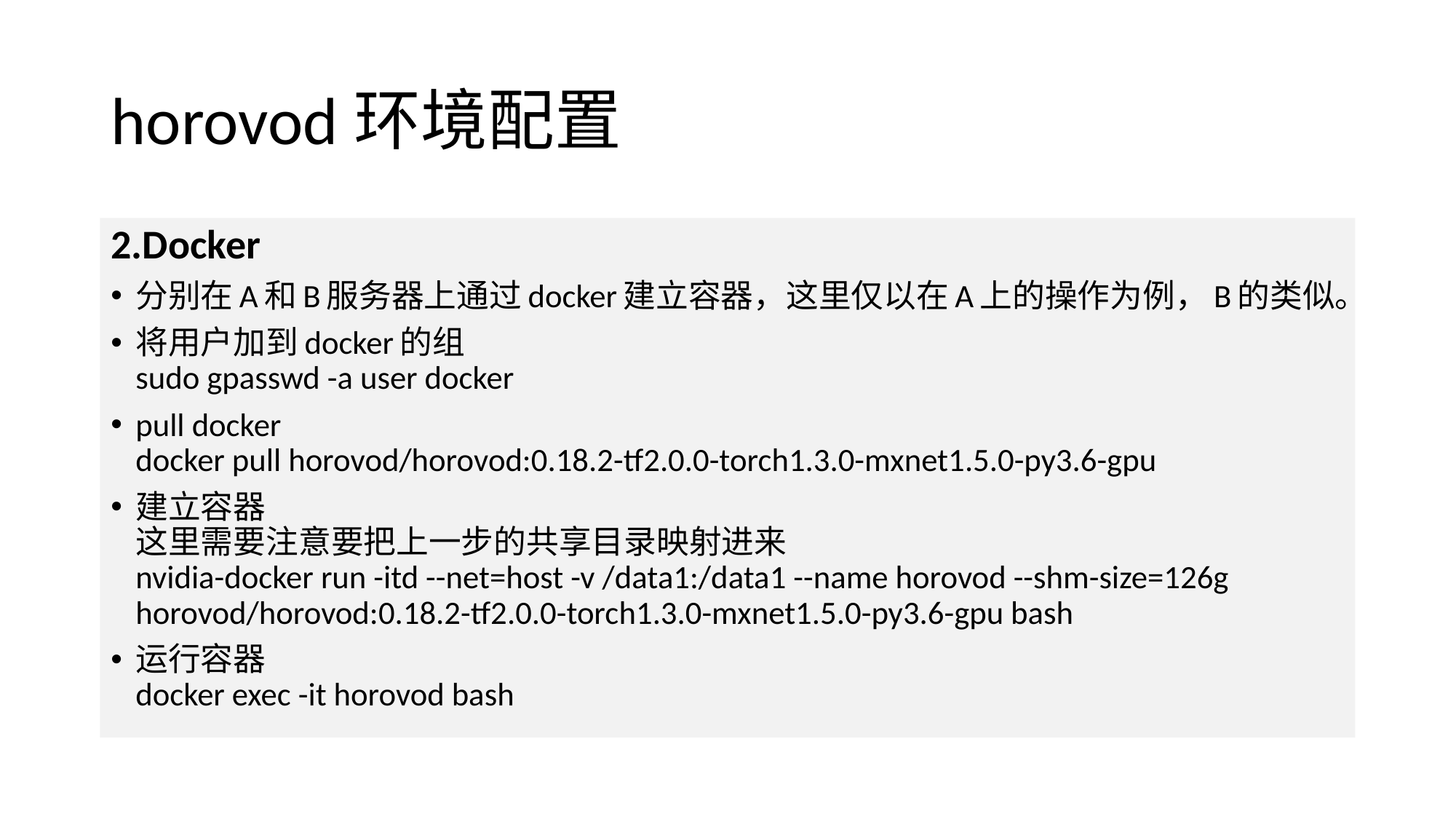

# horovod环境配置
2.Docker
分别在A和B服务器上通过docker建立容器，这里仅以在A上的操作为例，B的类似。
将用户加到docker的组
sudo gpasswd -a user docker
pull docker
docker pull horovod/horovod:0.18.2-tf2.0.0-torch1.3.0-mxnet1.5.0-py3.6-gpu
建立容器
这里需要注意要把上一步的共享目录映射进来
nvidia-docker run -itd --net=host -v /data1:/data1 --name horovod --shm-size=126g horovod/horovod:0.18.2-tf2.0.0-torch1.3.0-mxnet1.5.0-py3.6-gpu bash
运行容器
docker exec -it horovod bash